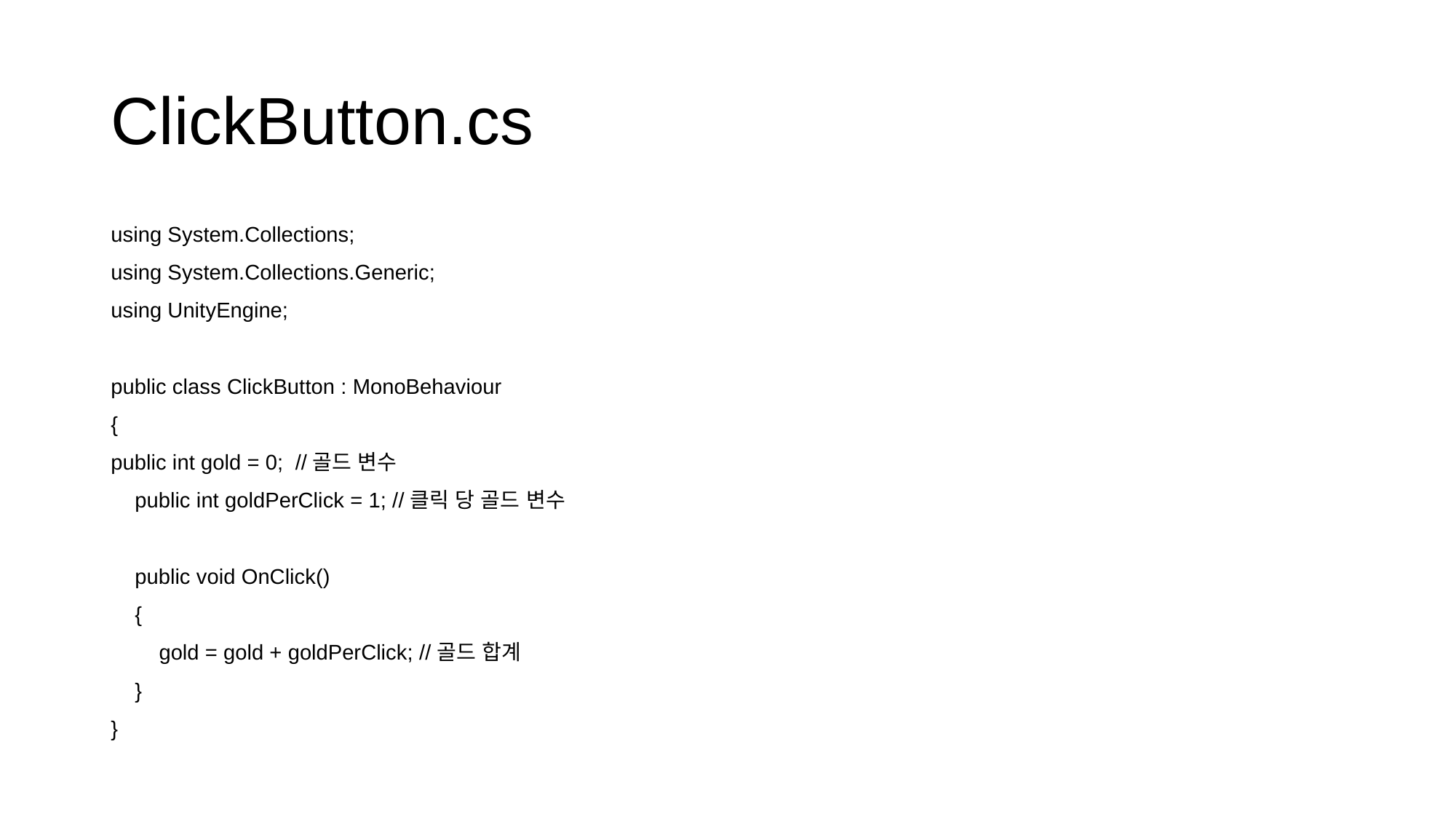

# ClickButton.cs
using System.Collections;
using System.Collections.Generic;
using UnityEngine;

public class ClickButton : MonoBehaviour
{
public int gold = 0;  //골드 변수
    public int goldPerClick = 1; //클릭 당 골드 변수

    public void OnClick()
    {
        gold = gold + goldPerClick; //골드 합계
    }
}